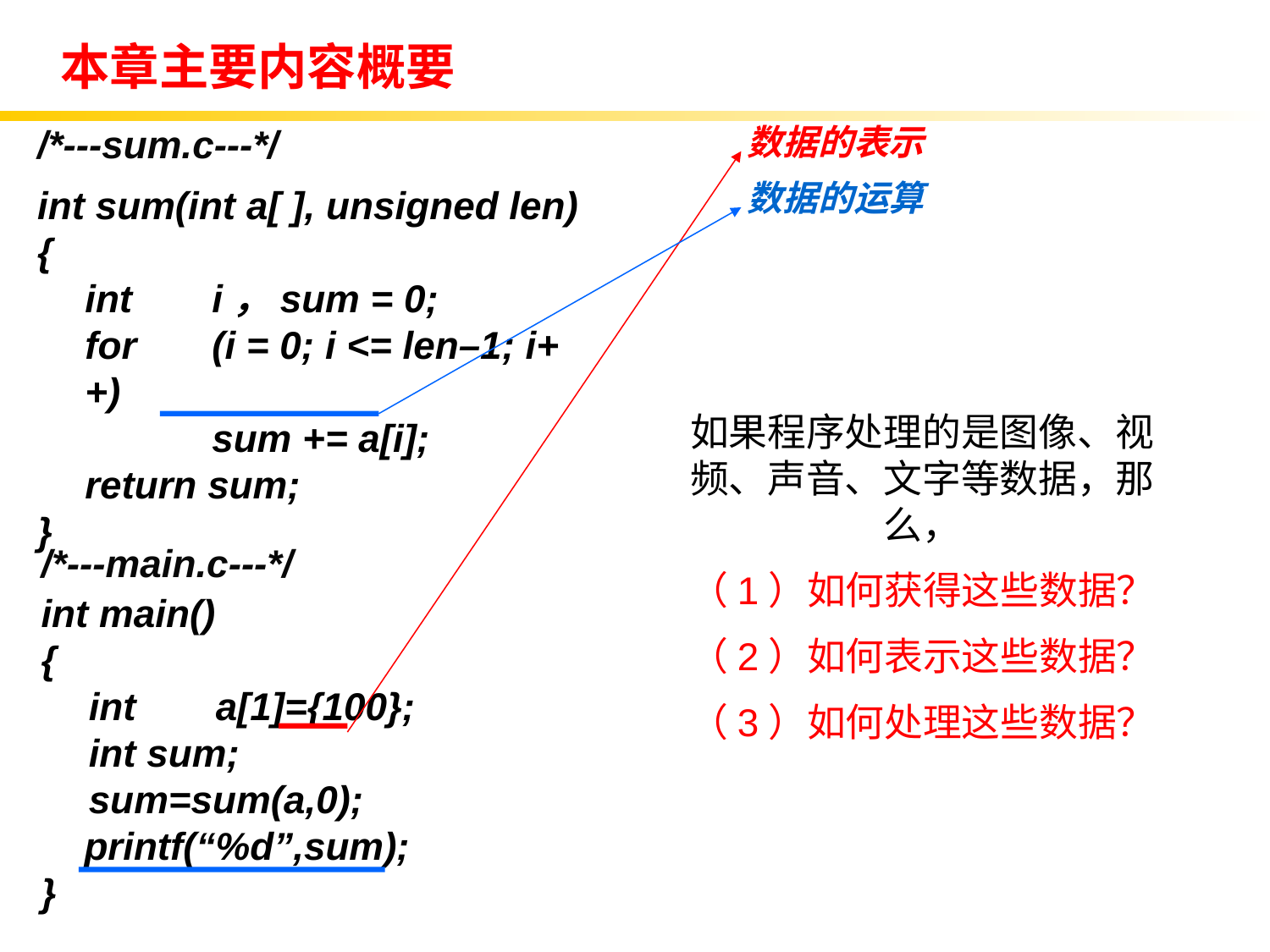

# 本章主要内容概要
/*---sum.c---*/
int sum(int a[ ], unsigned len)
{
	int 	i，sum = 0;
	for	(i = 0; i <= len–1; i++)
      	sum += a[i];
	return sum;
}
数据的表示

数据的运算

如果程序处理的是图像、视频、声音、文字等数据，那么，
（1）如何获得这些数据？
（2）如何表示这些数据？
（3）如何处理这些数据？
/*---main.c---*/
int main()
{
	int 	a[1]={100};
	int sum; sum=sum(a,0);
    printf(“%d”,sum);
}